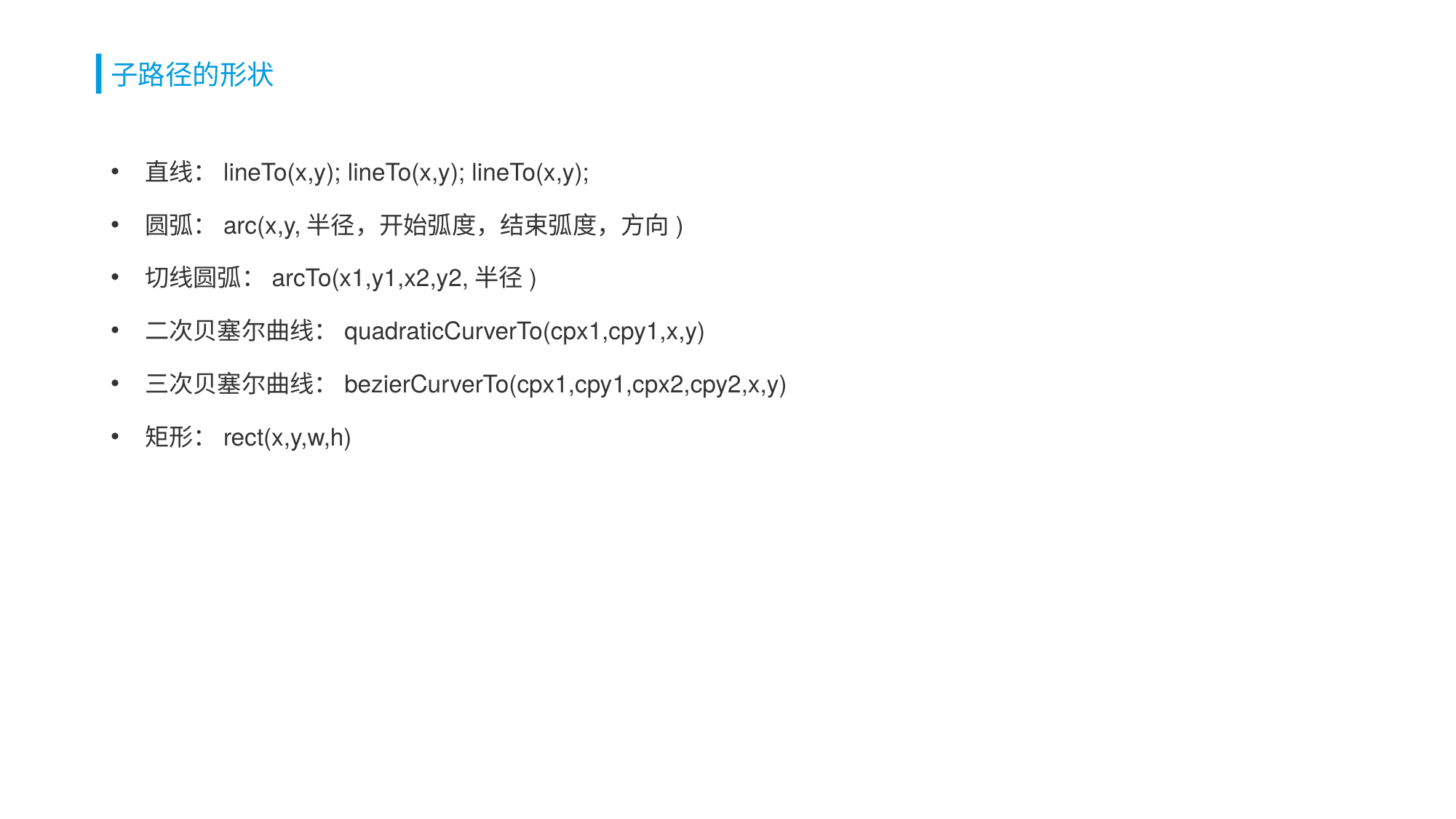

# 子路径的形状
直线：lineTo(x,y); lineTo(x,y); lineTo(x,y);
圆弧：arc(x,y,半径，开始弧度，结束弧度，方向)
切线圆弧：arcTo(x1,y1,x2,y2,半径)
二次贝塞尔曲线：quadraticCurverTo(cpx1,cpy1,x,y)
三次贝塞尔曲线：bezierCurverTo(cpx1,cpy1,cpx2,cpy2,x,y)
矩形：rect(x,y,w,h)